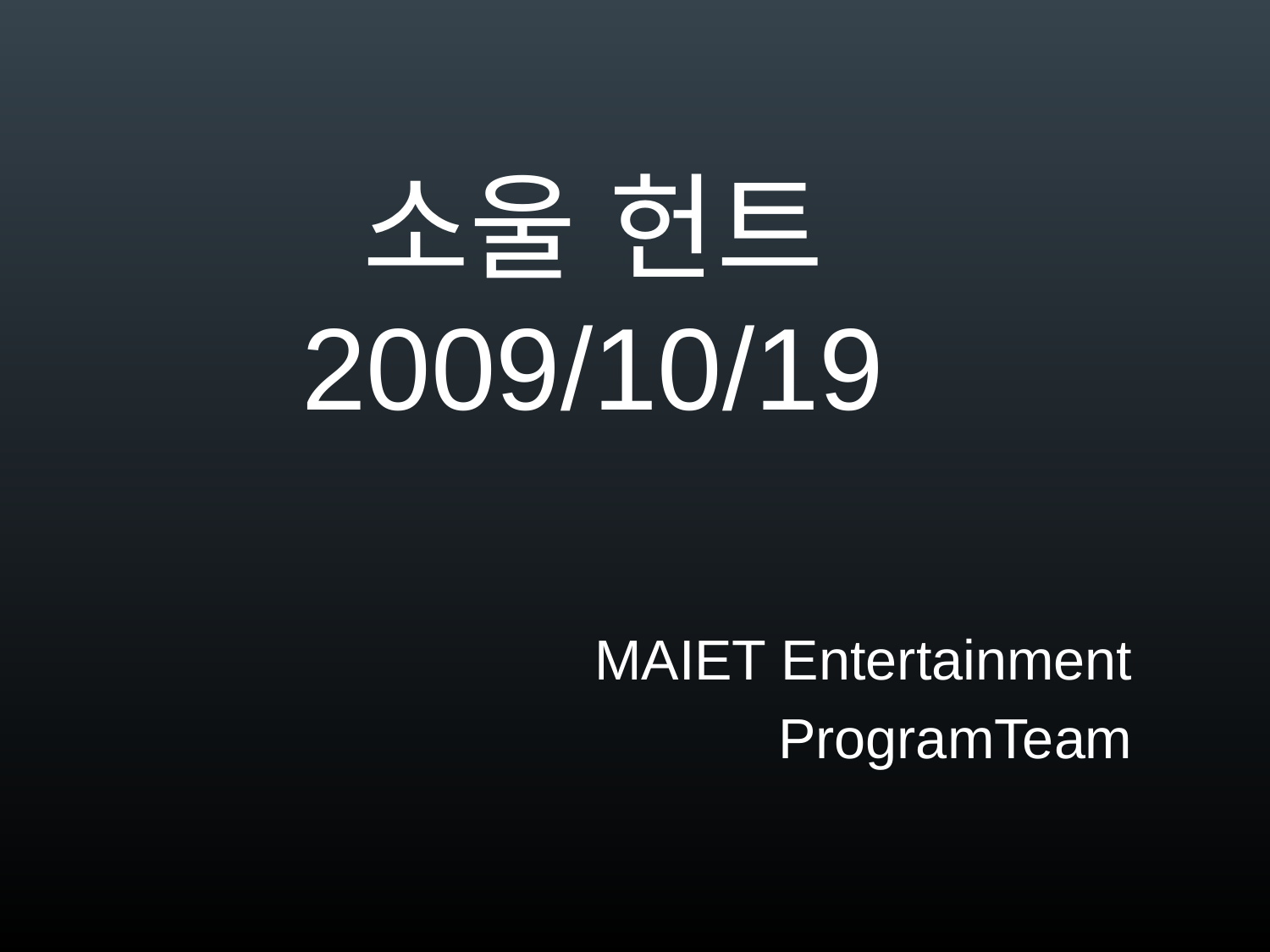

# 소울 헌트 2009/10/19
MAIET Entertainment
ProgramTeam